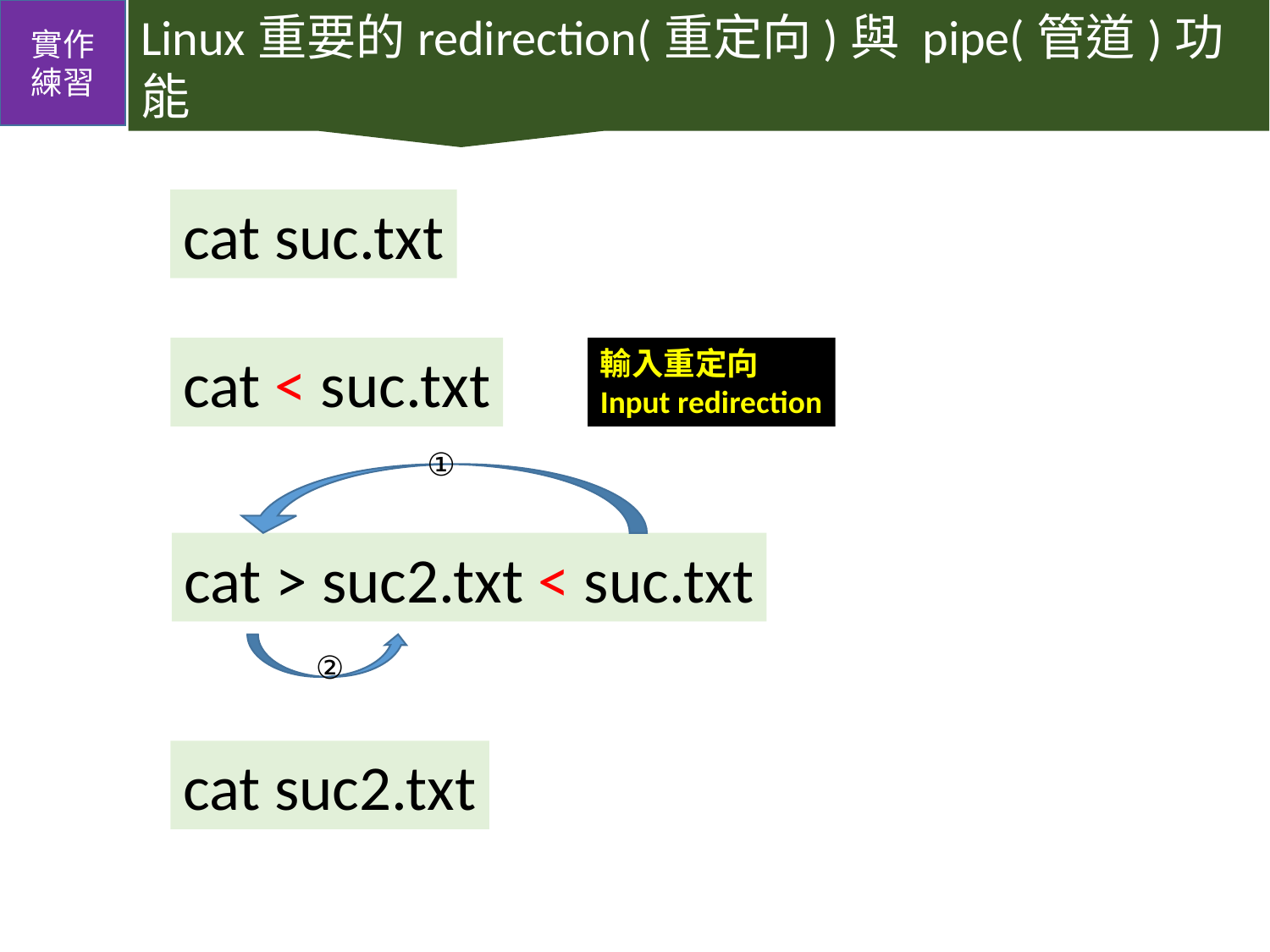

實作
練習
Linux重要的redirection(重定向)與 pipe(管道)功能
cat suc.txt
cat < suc.txt
輸入重定向
Input redirection
①

cat > suc2.txt < suc.txt

②
cat suc2.txt